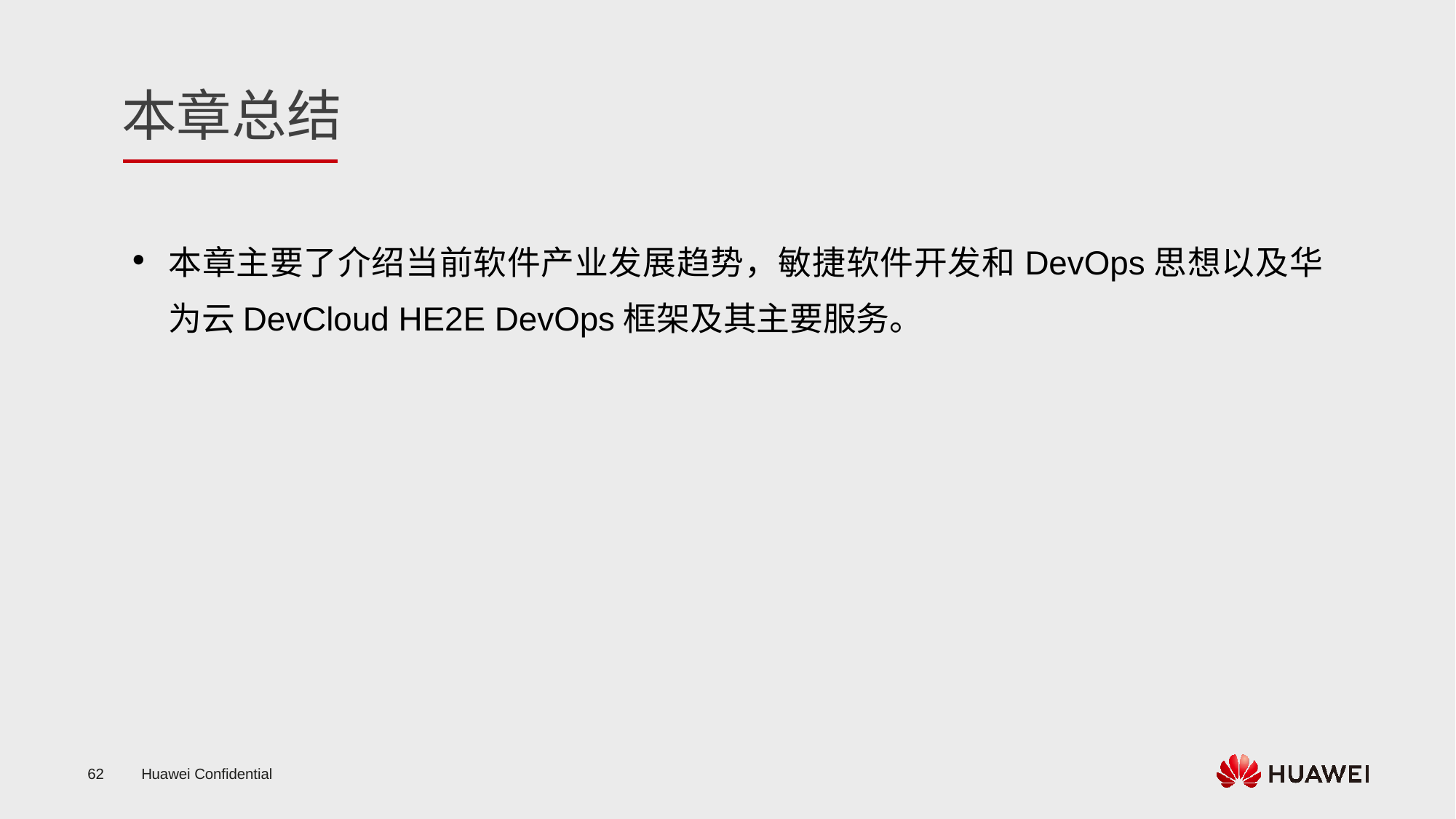

本章主要了介绍当前软件产业发展趋势，敏捷软件开发和DevOps思想以及华为云DevCloud HE2E DevOps框架及其主要服务。